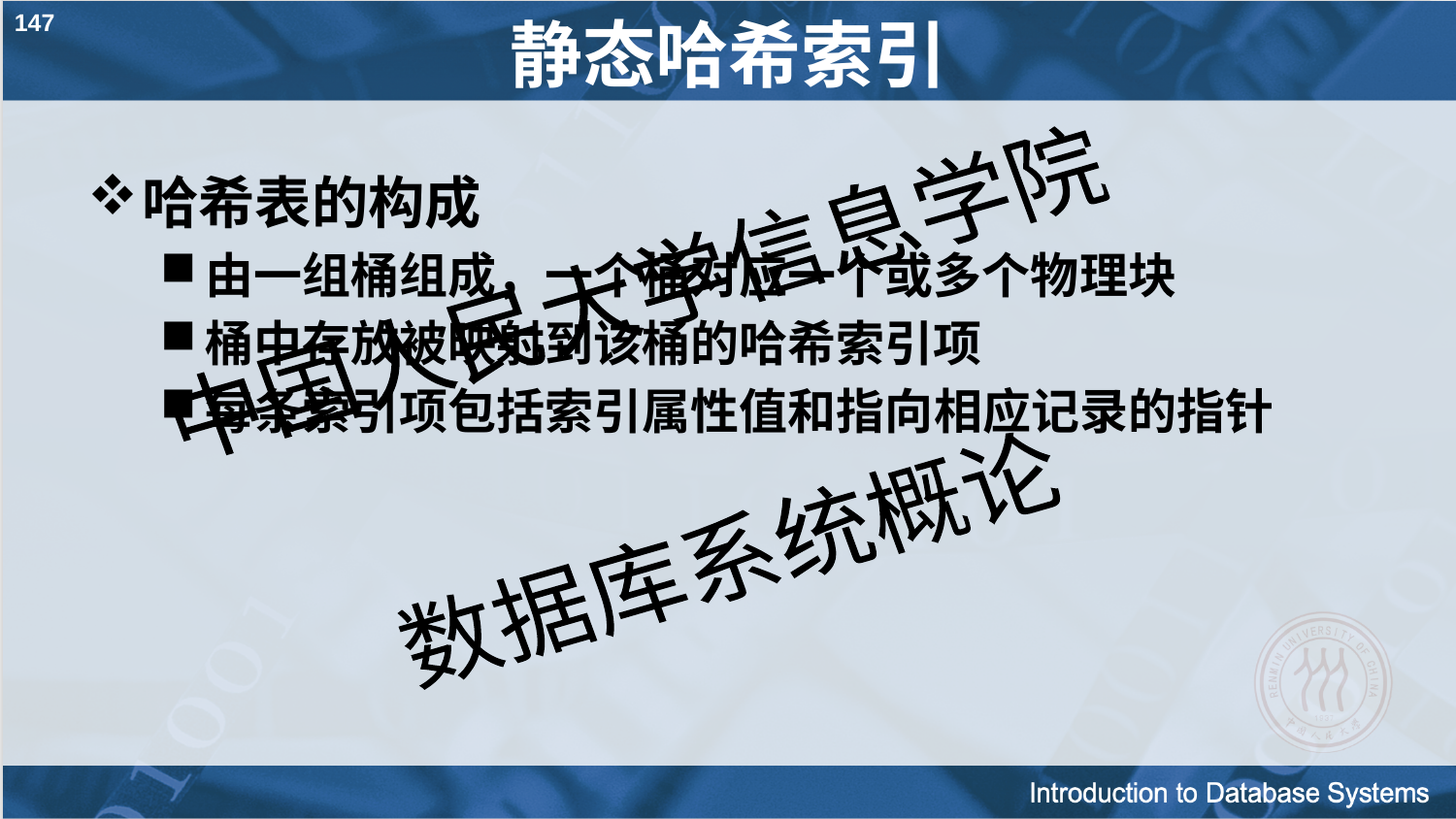

147
# 静态哈希索引
哈希表的构成
由一组桶组成，一个桶对应一个或多个物理块
桶中存放被映射到该桶的哈希索引项
每条索引项包括索引属性值和指向相应记录的指针